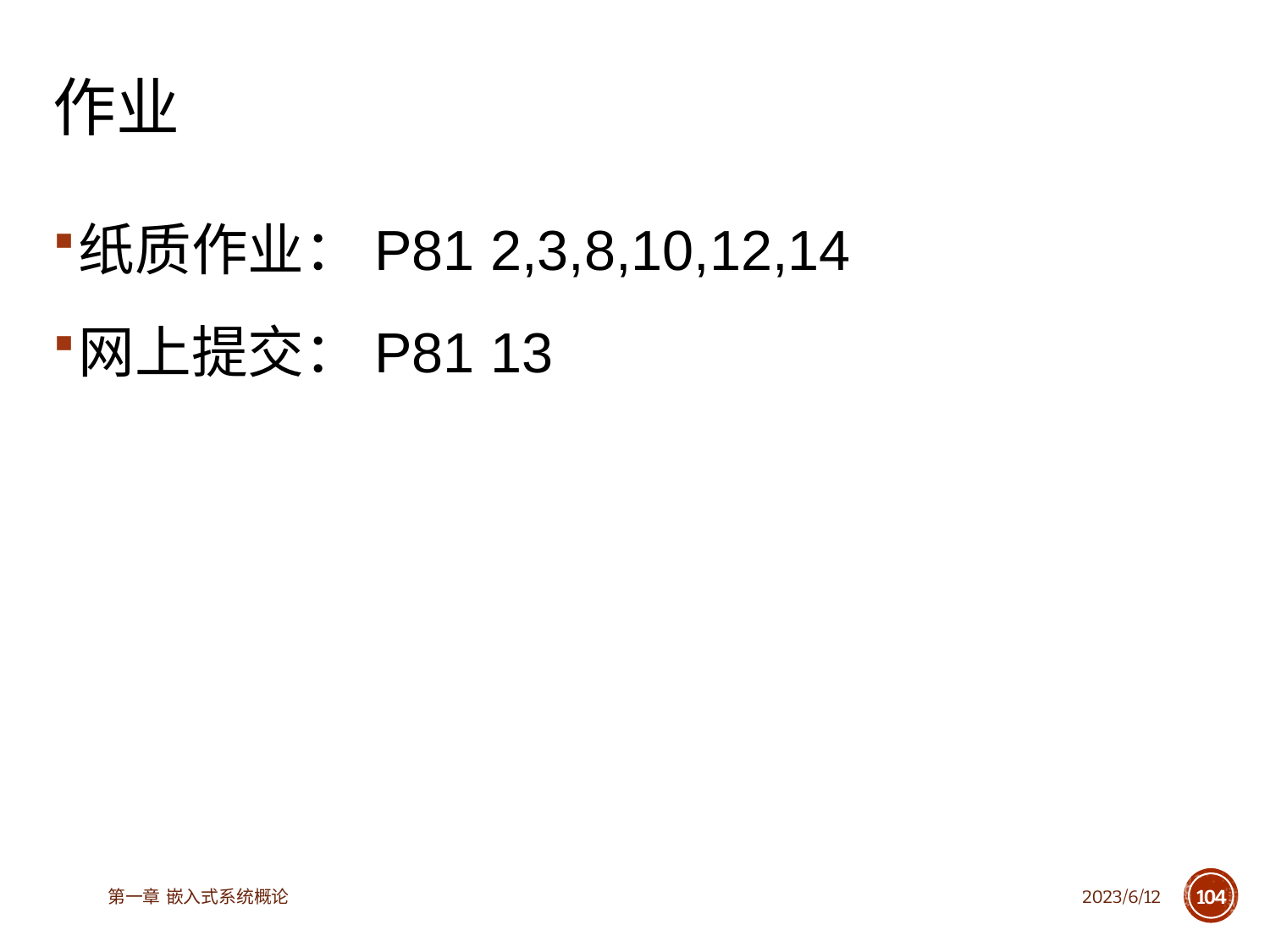

# 作业
纸质作业：P81 2,3,8,10,12,14
网上提交：P81 13
第一章 嵌入式系统概论
2023/6/12
104